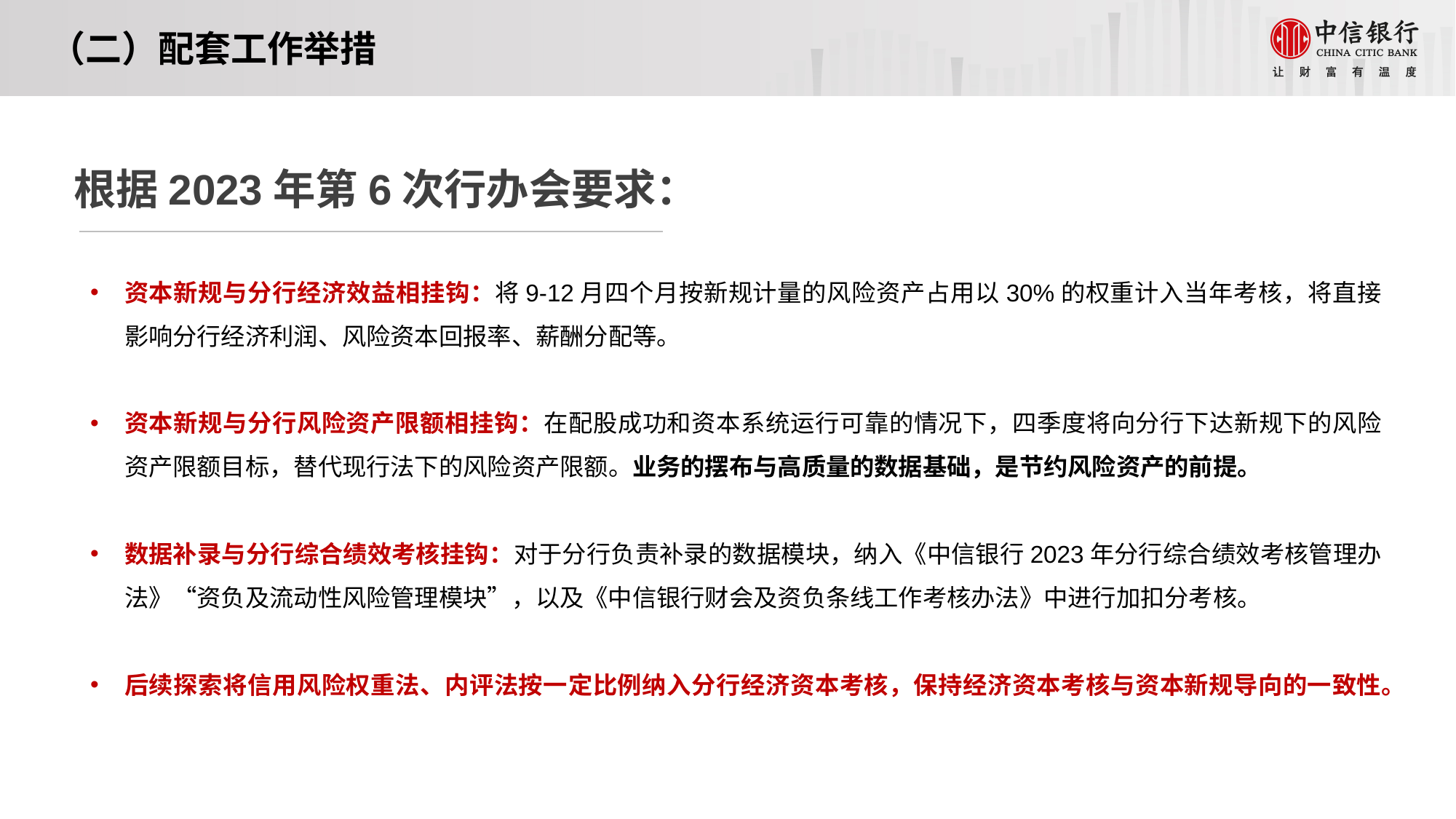

（二）配套工作举措
根据2023年第6次行办会要求：
资本新规与分行经济效益相挂钩：将9-12月四个月按新规计量的风险资产占用以30%的权重计入当年考核，将直接影响分行经济利润、风险资本回报率、薪酬分配等。

资本新规与分行风险资产限额相挂钩：在配股成功和资本系统运行可靠的情况下，四季度将向分行下达新规下的风险资产限额目标，替代现行法下的风险资产限额。业务的摆布与高质量的数据基础，是节约风险资产的前提。

数据补录与分行综合绩效考核挂钩：对于分行负责补录的数据模块，纳入《中信银行2023年分行综合绩效考核管理办法》“资负及流动性风险管理模块”，以及《中信银行财会及资负条线工作考核办法》中进行加扣分考核。

后续探索将信用风险权重法、内评法按一定比例纳入分行经济资本考核，保持经济资本考核与资本新规导向的一致性。

31